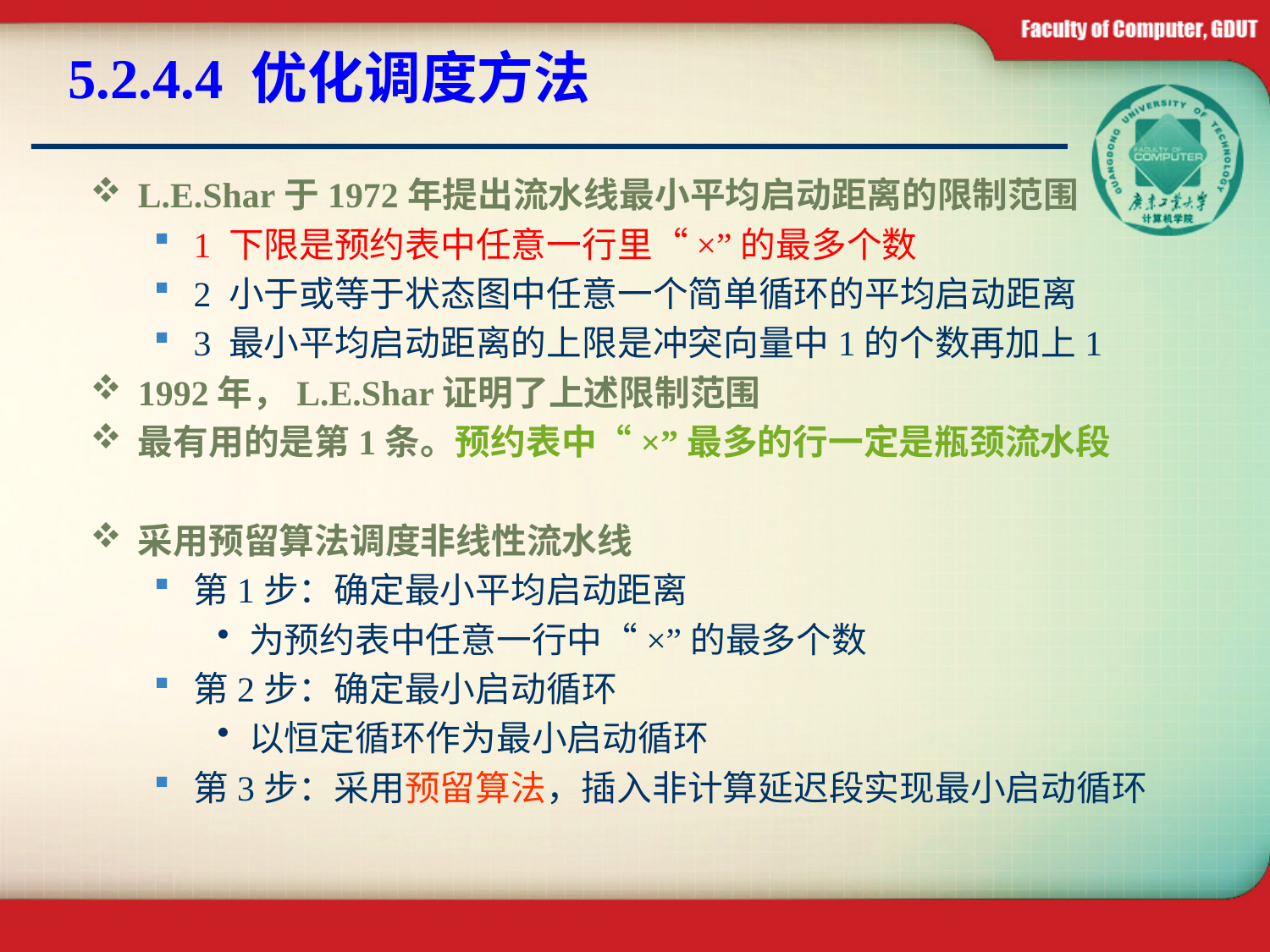

# 5.2.4.4 优化调度方法
L.E.Shar于1972年提出流水线最小平均启动距离的限制范围
1 下限是预约表中任意一行里“×”的最多个数
2 小于或等于状态图中任意一个简单循环的平均启动距离
3 最小平均启动距离的上限是冲突向量中1的个数再加上1
1992年，L.E.Shar证明了上述限制范围
最有用的是第1条。预约表中“×”最多的行一定是瓶颈流水段

采用预留算法调度非线性流水线
第1步：确定最小平均启动距离
为预约表中任意一行中“×”的最多个数
第2步：确定最小启动循环
以恒定循环作为最小启动循环
第3步：采用预留算法，插入非计算延迟段实现最小启动循环